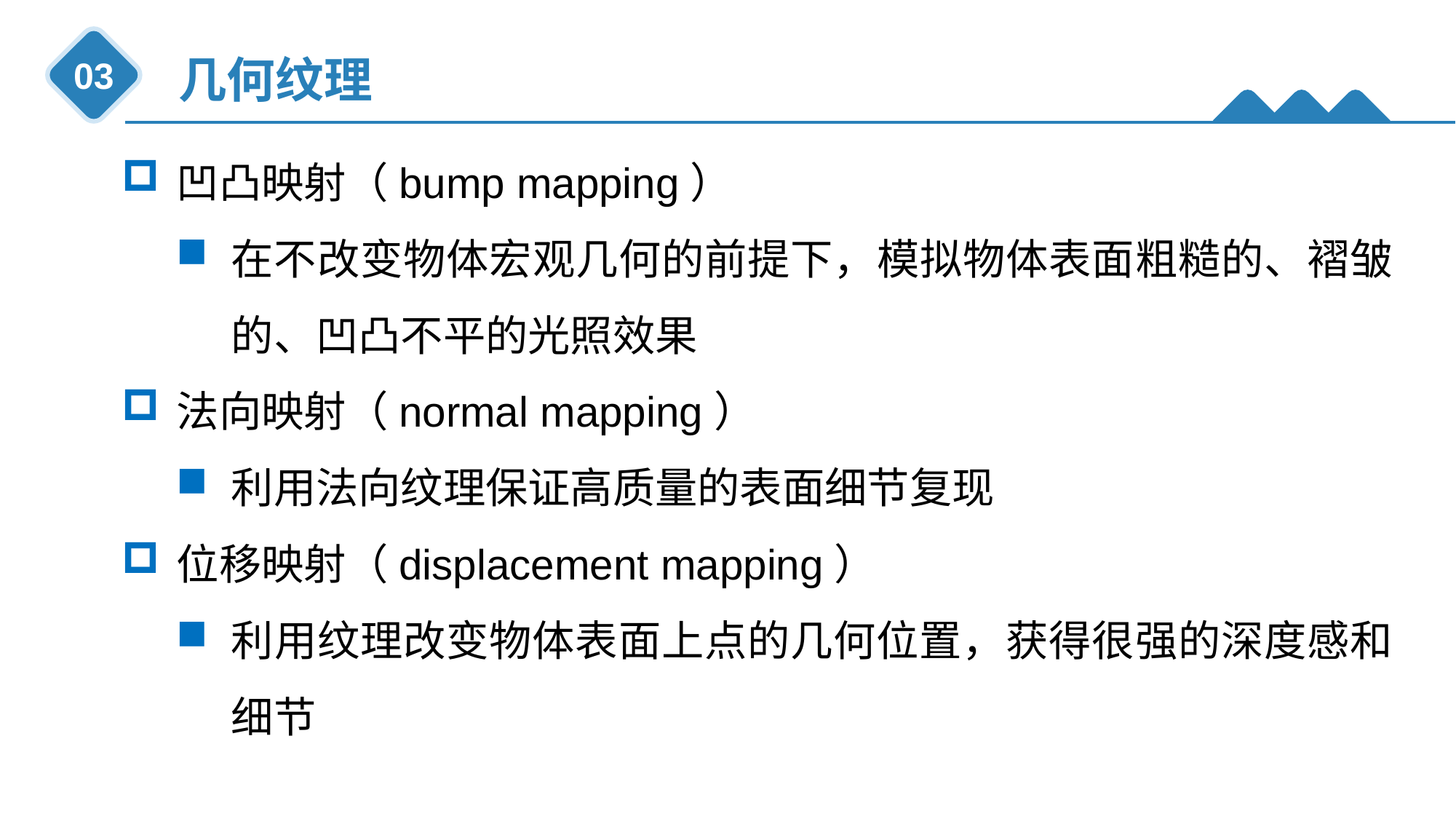

几何纹理
03

凹凸映射（bump mapping）
在不改变物体宏观几何的前提下，模拟物体表面粗糙的、褶皱的、凹凸不平的光照效果
法向映射（normal mapping）
利用法向纹理保证高质量的表面细节复现
位移映射（displacement mapping）
利用纹理改变物体表面上点的几何位置，获得很强的深度感和细节